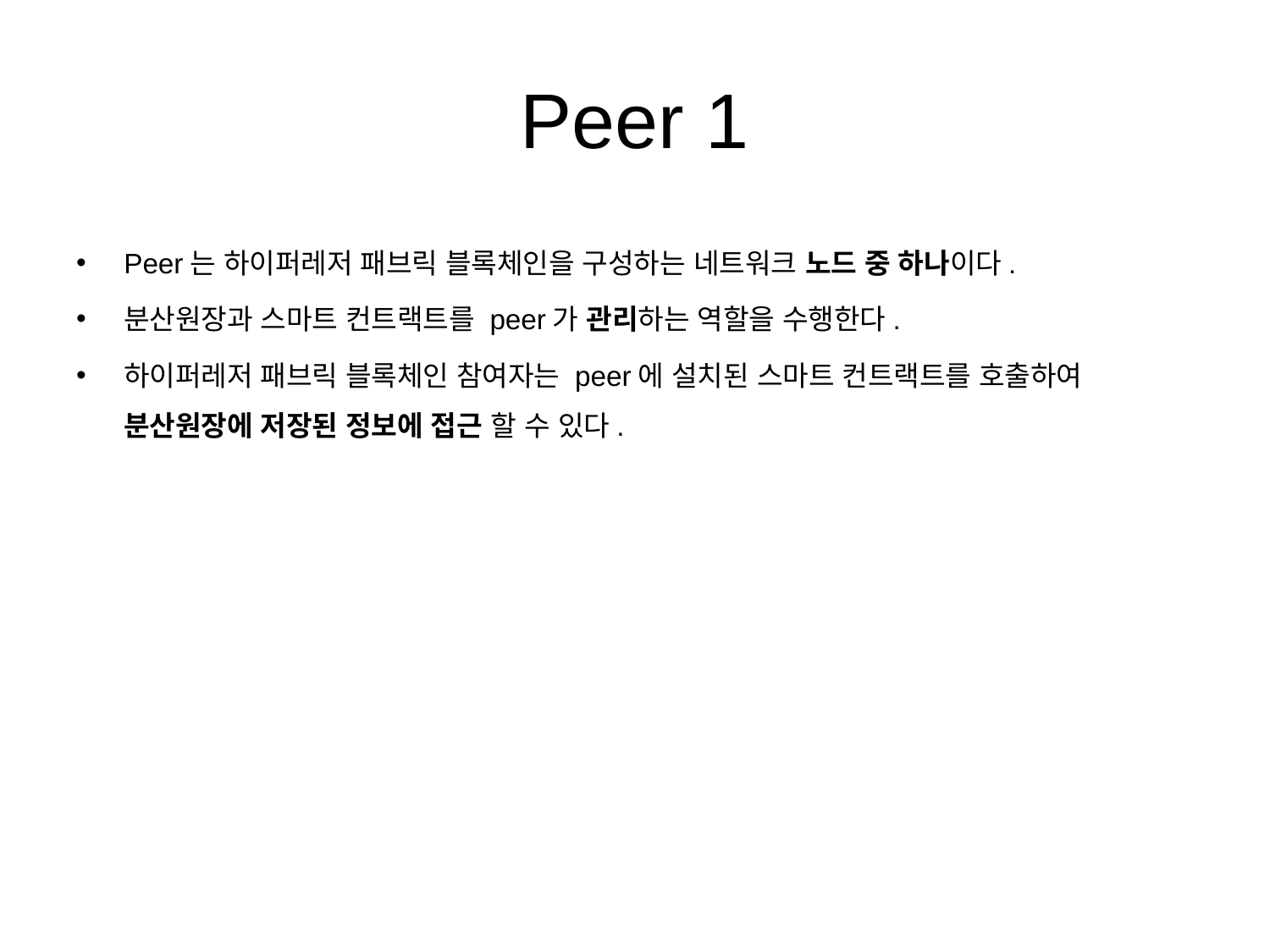

# Peer 1
Peer는 하이퍼레저 패브릭 블록체인을 구성하는 네트워크 노드 중 하나이다.
분산원장과 스마트 컨트랙트를 peer가 관리하는 역할을 수행한다.
하이퍼레저 패브릭 블록체인 참여자는 peer에 설치된 스마트 컨트랙트를 호출하여 분산원장에 저장된 정보에 접근 할 수 있다.